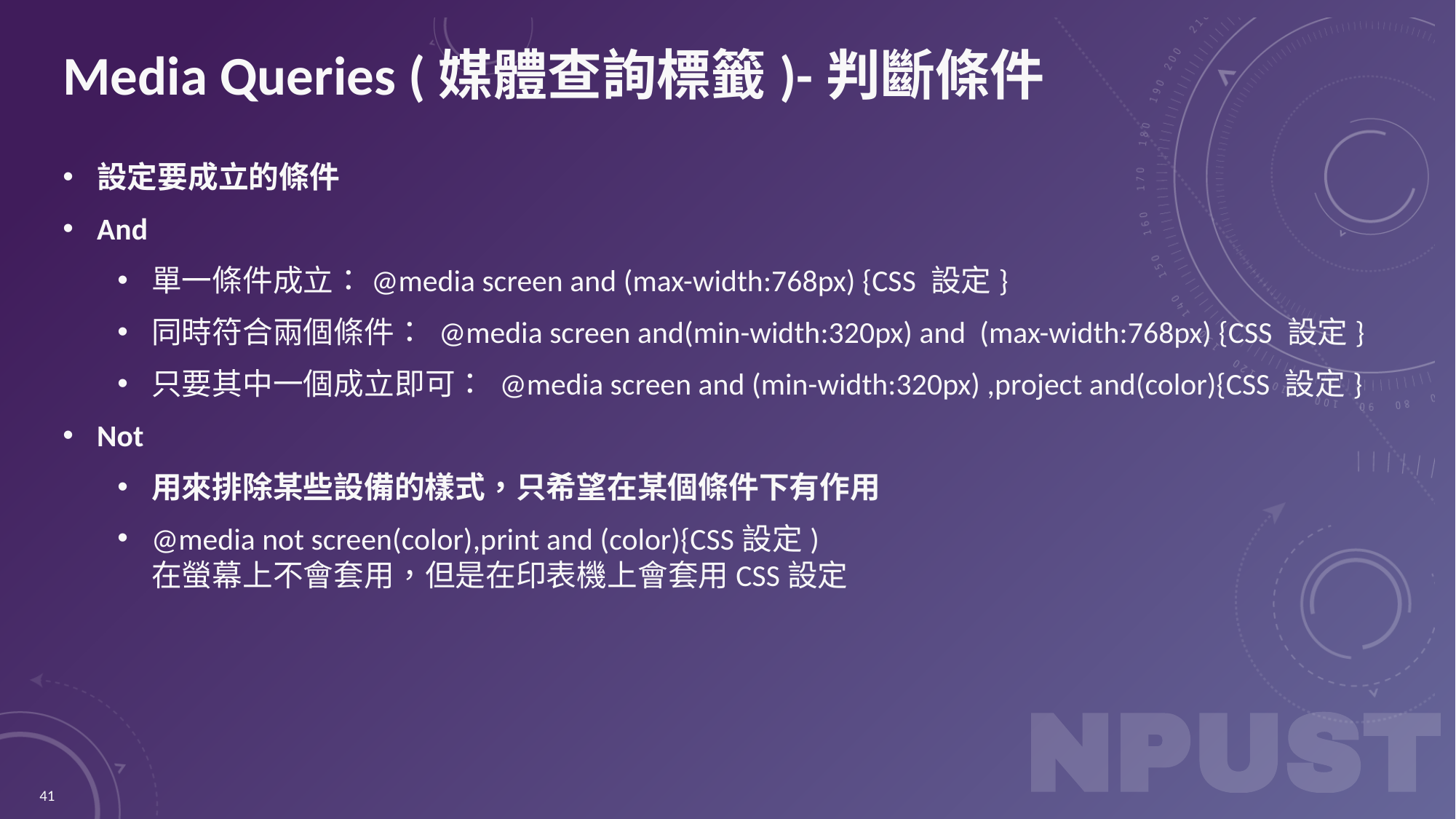

# Media Queries (媒體查詢標籤)-判斷條件
設定要成立的條件
And
單一條件成立：@media screen and (max-width:768px) {CSS 設定}
同時符合兩個條件： @media screen and(min-width:320px) and  (max-width:768px) {CSS 設定}
只要其中一個成立即可： @media screen and (min-width:320px) ,project and(color){CSS 設定}
Not
用來排除某些設備的樣式，只希望在某個條件下有作用
@media not screen(color),print and (color){CSS設定)
在螢幕上不會套用，但是在印表機上會套用CSS設定

41